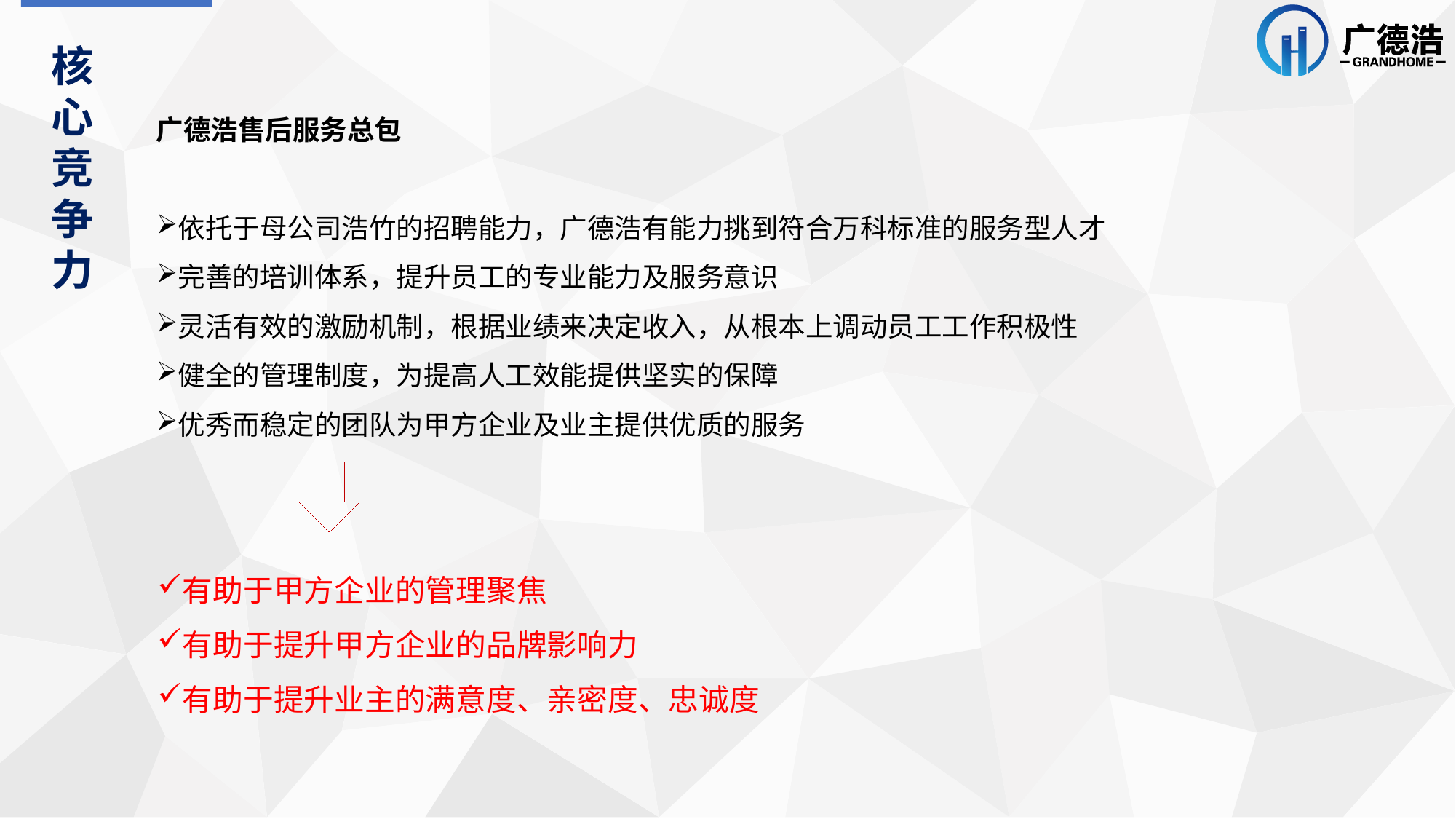

核心竞争力
广德浩售后服务总包

依托于母公司浩竹的招聘能力，广德浩有能力挑到符合万科标准的服务型人才
完善的培训体系，提升员工的专业能力及服务意识
灵活有效的激励机制，根据业绩来决定收入，从根本上调动员工工作积极性
健全的管理制度，为提高人工效能提供坚实的保障
优秀而稳定的团队为甲方企业及业主提供优质的服务

有助于甲方企业的管理聚焦
有助于提升甲方企业的品牌影响力
有助于提升业主的满意度、亲密度、忠诚度